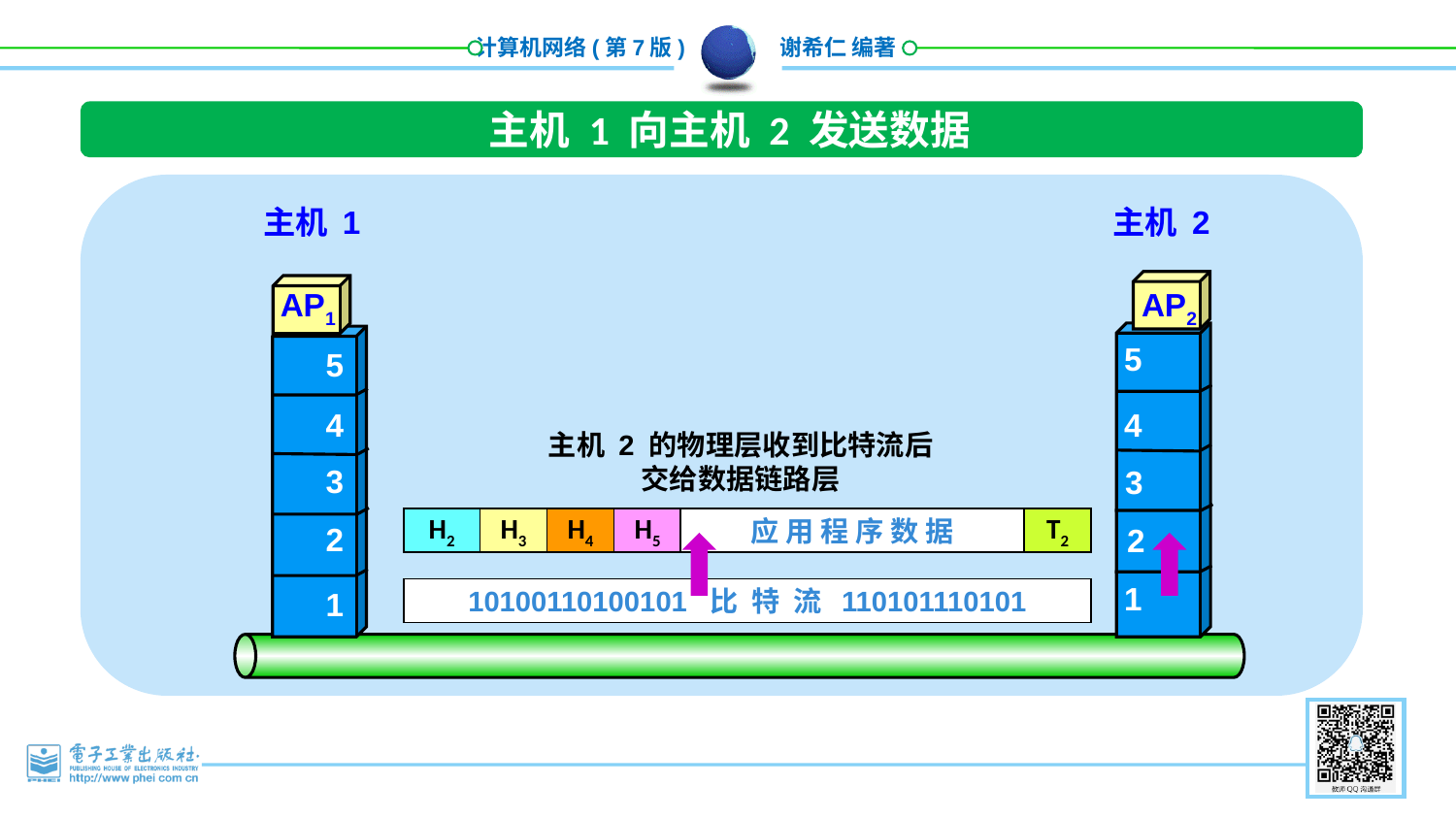

主机 1 向主机 2 发送数据

主机 1
主机 2

AP1
AP2

5
5

4
4
主机 2 的物理层收到比特流后
交给数据链路层

3
3

H2
H3
H4
H5
应 用 程 序 数 据
T2
2
2

1
1
10100110100101  比  特  流  110101110101